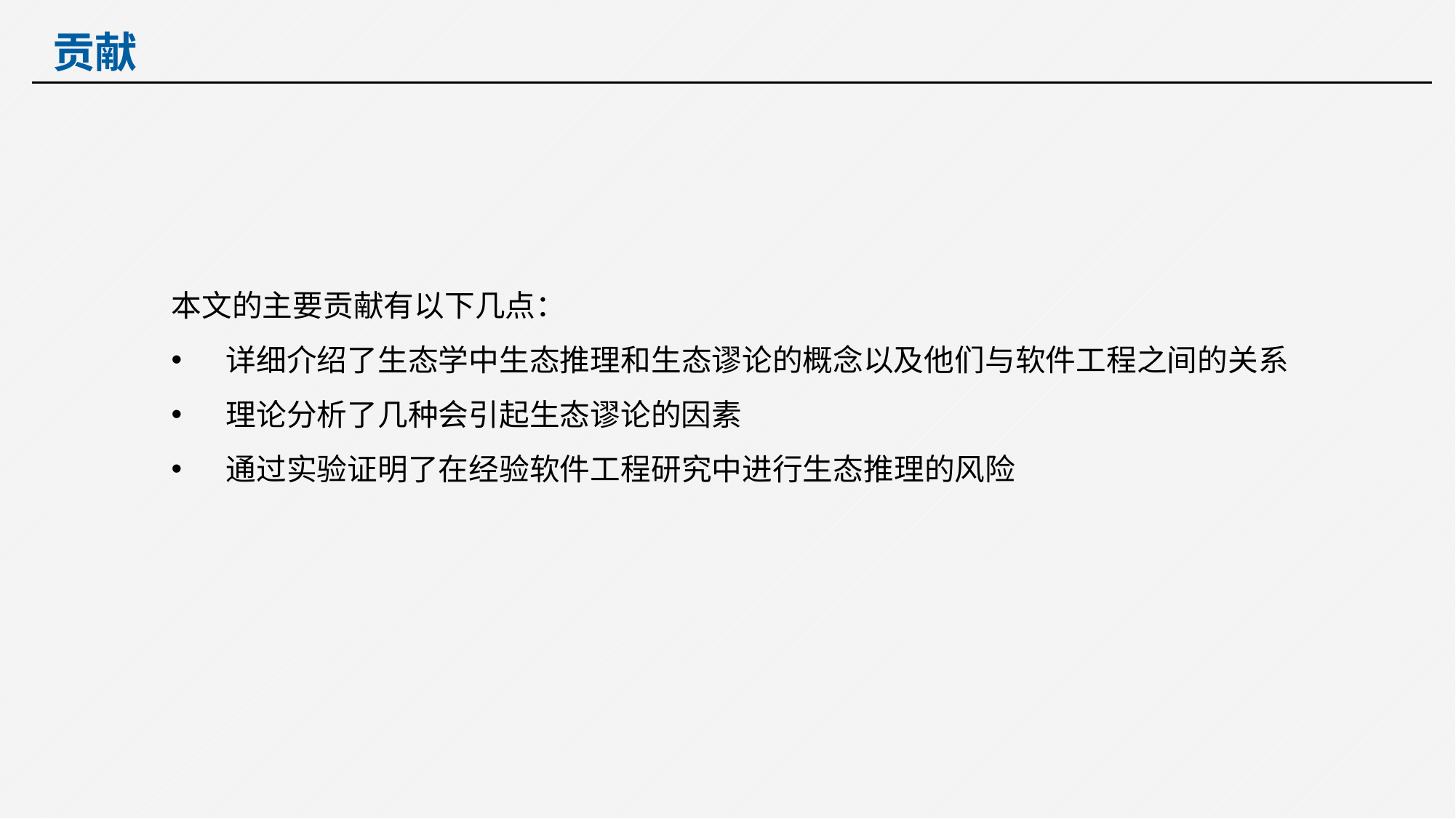

贡献
本文的主要贡献有以下几点：
详细介绍了生态学中生态推理和生态谬论的概念以及他们与软件工程之间的关系
理论分析了几种会引起生态谬论的因素
通过实验证明了在经验软件工程研究中进行生态推理的风险